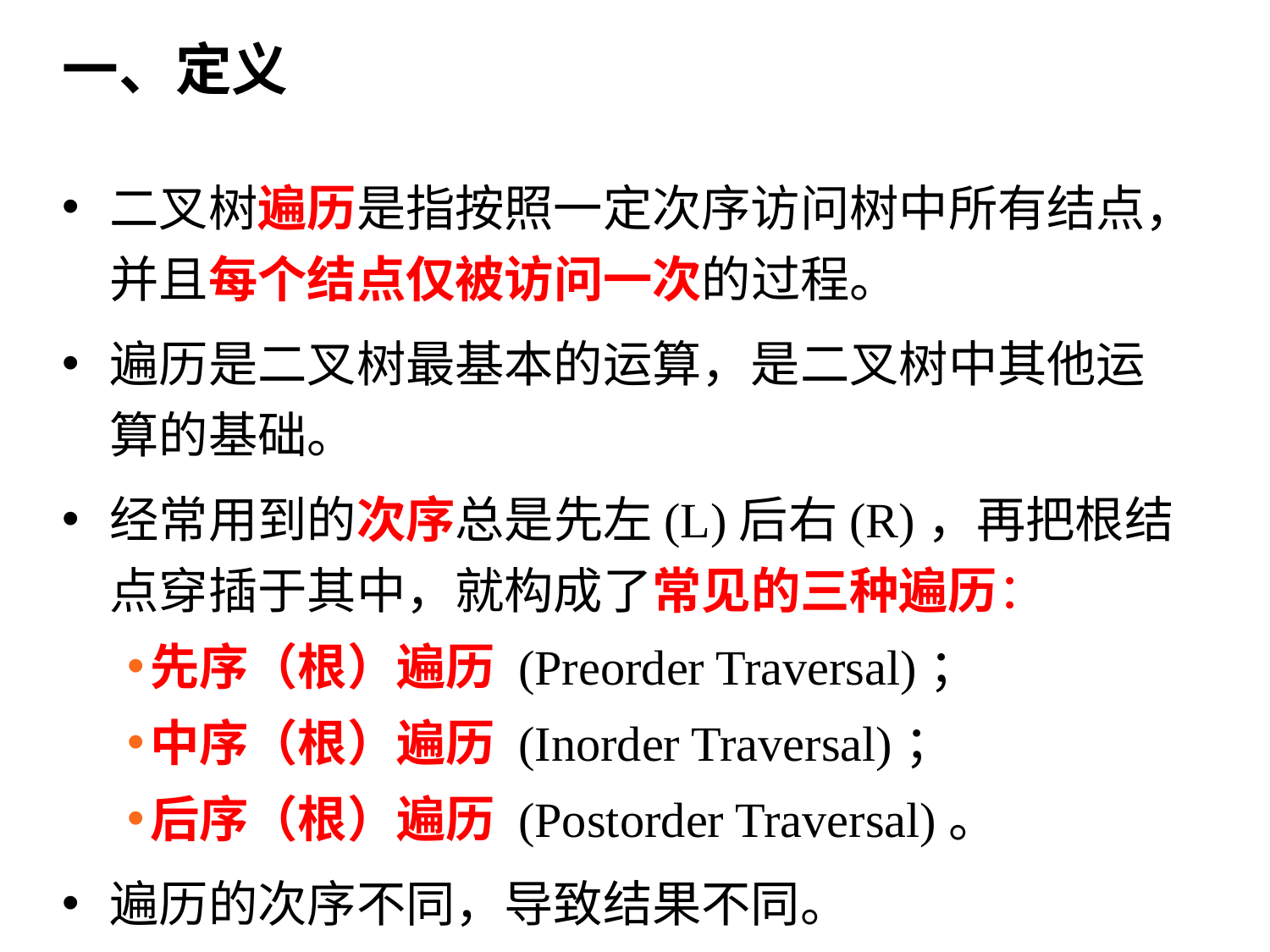

# 一、定义
二叉树遍历是指按照一定次序访问树中所有结点，并且每个结点仅被访问一次的过程。
遍历是二叉树最基本的运算，是二叉树中其他运算的基础。
经常用到的次序总是先左(L)后右(R)，再把根结点穿插于其中，就构成了常见的三种遍历：
先序（根）遍历 (Preorder Traversal)；
中序（根）遍历 (Inorder Traversal)；
后序（根）遍历 (Postorder Traversal)。
遍历的次序不同，导致结果不同。